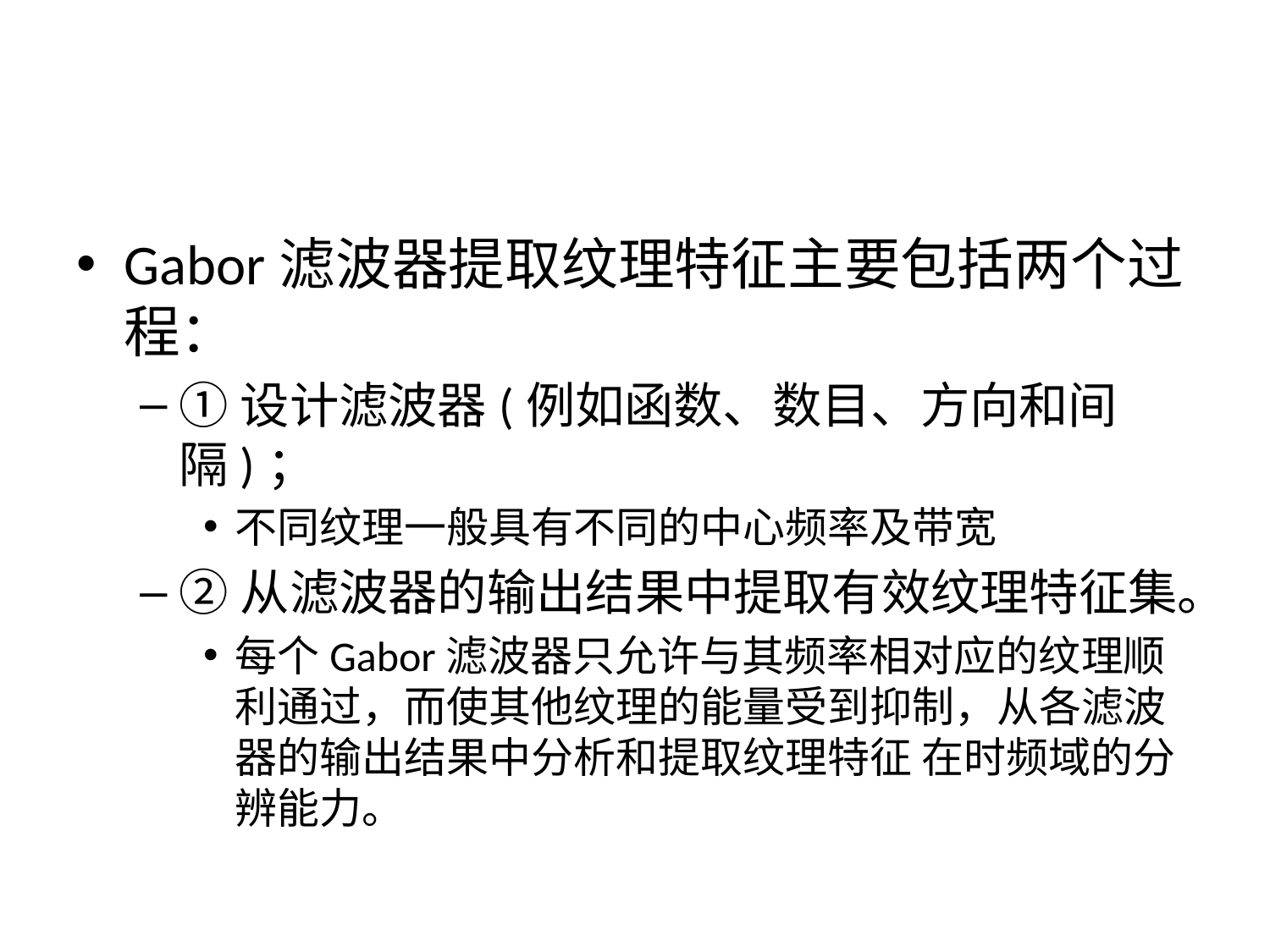

#
Gabor滤波器提取纹理特征主要包括两个过程：
①设计滤波器(例如函数、数目、方向和间隔)；
不同纹理一般具有不同的中心频率及带宽
②从滤波器的输出结果中提取有效纹理特征集。
每个Gabor滤波器只允许与其频率相对应的纹理顺利通过，而使其他纹理的能量受到抑制，从各滤波器的输出结果中分析和提取纹理特征 在时频域的分辨能力。